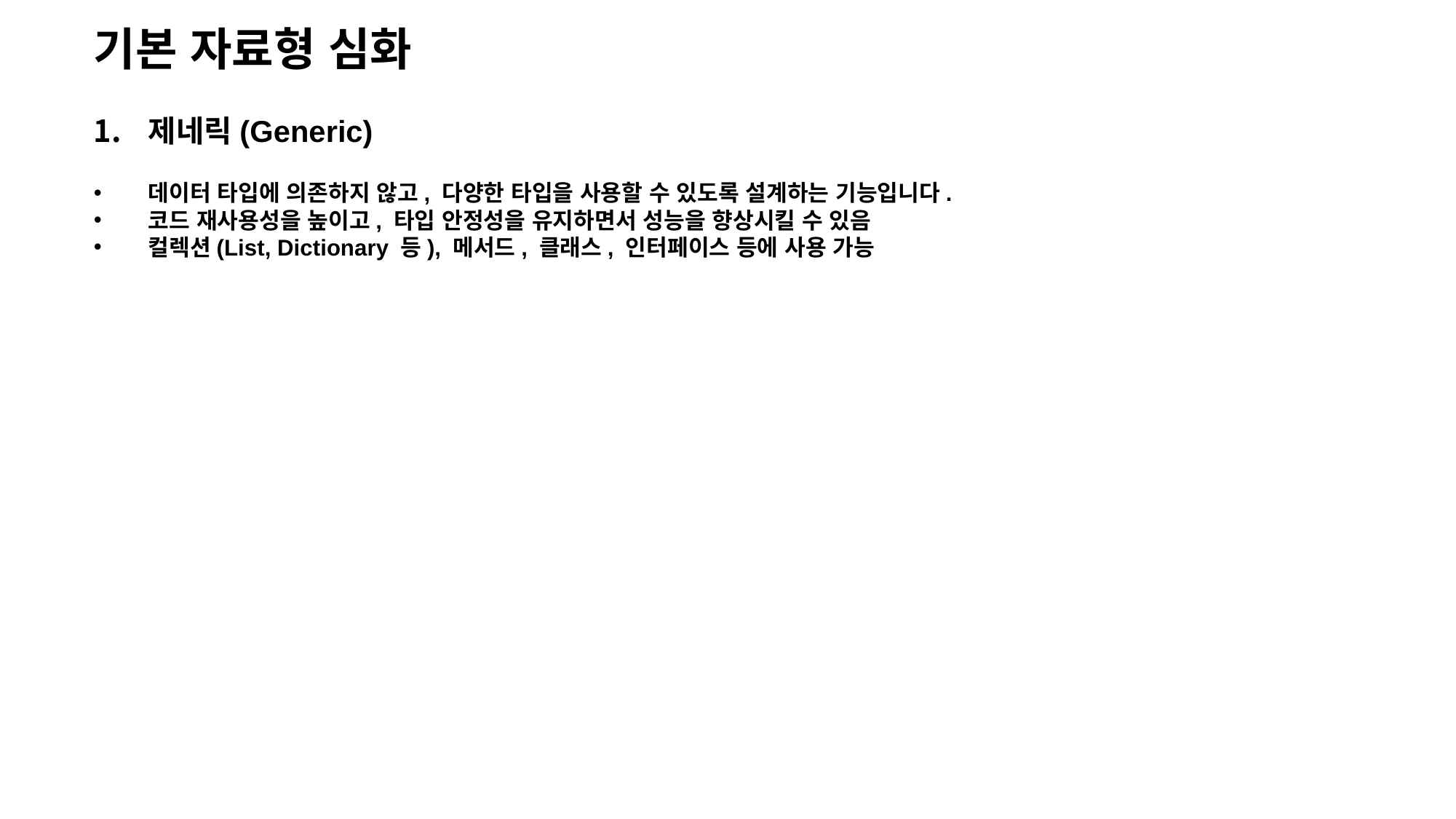

기본 자료형 심화
제네릭(Generic)
데이터 타입에 의존하지 않고, 다양한 타입을 사용할 수 있도록 설계하는 기능입니다.
코드 재사용성을 높이고, 타입 안정성을 유지하면서 성능을 향상시킬 수 있음
컬렉션(List, Dictionary 등), 메서드, 클래스, 인터페이스 등에 사용 가능